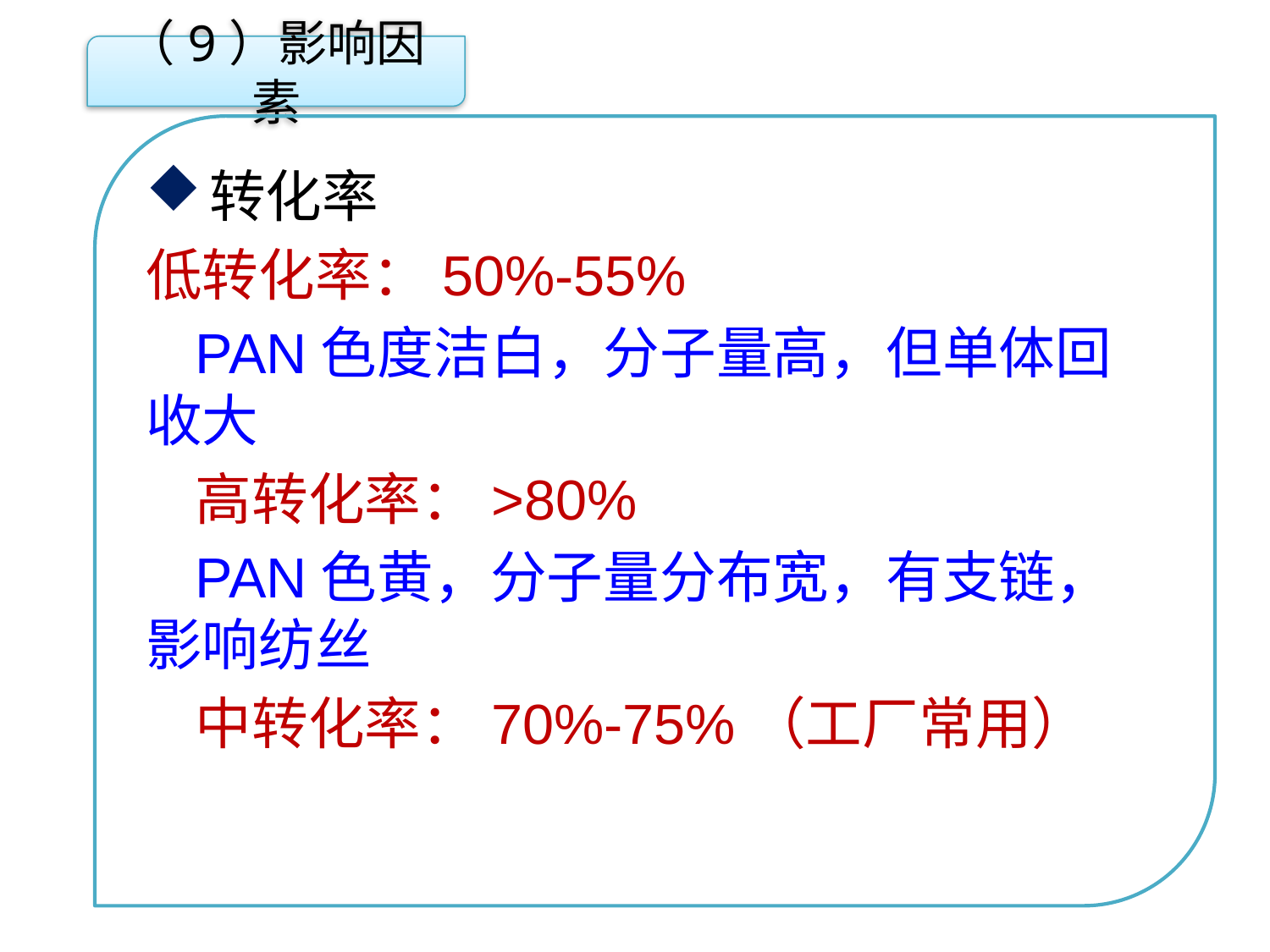

（9）影响因素
转化率
低转化率：50%-55%
PAN色度洁白，分子量高，但单体回收大
高转化率：>80%
PAN色黄，分子量分布宽，有支链，影响纺丝
中转化率：70%-75%（工厂常用）
点击添加文本
点击添加文本
点击添加文本
点击添加文本